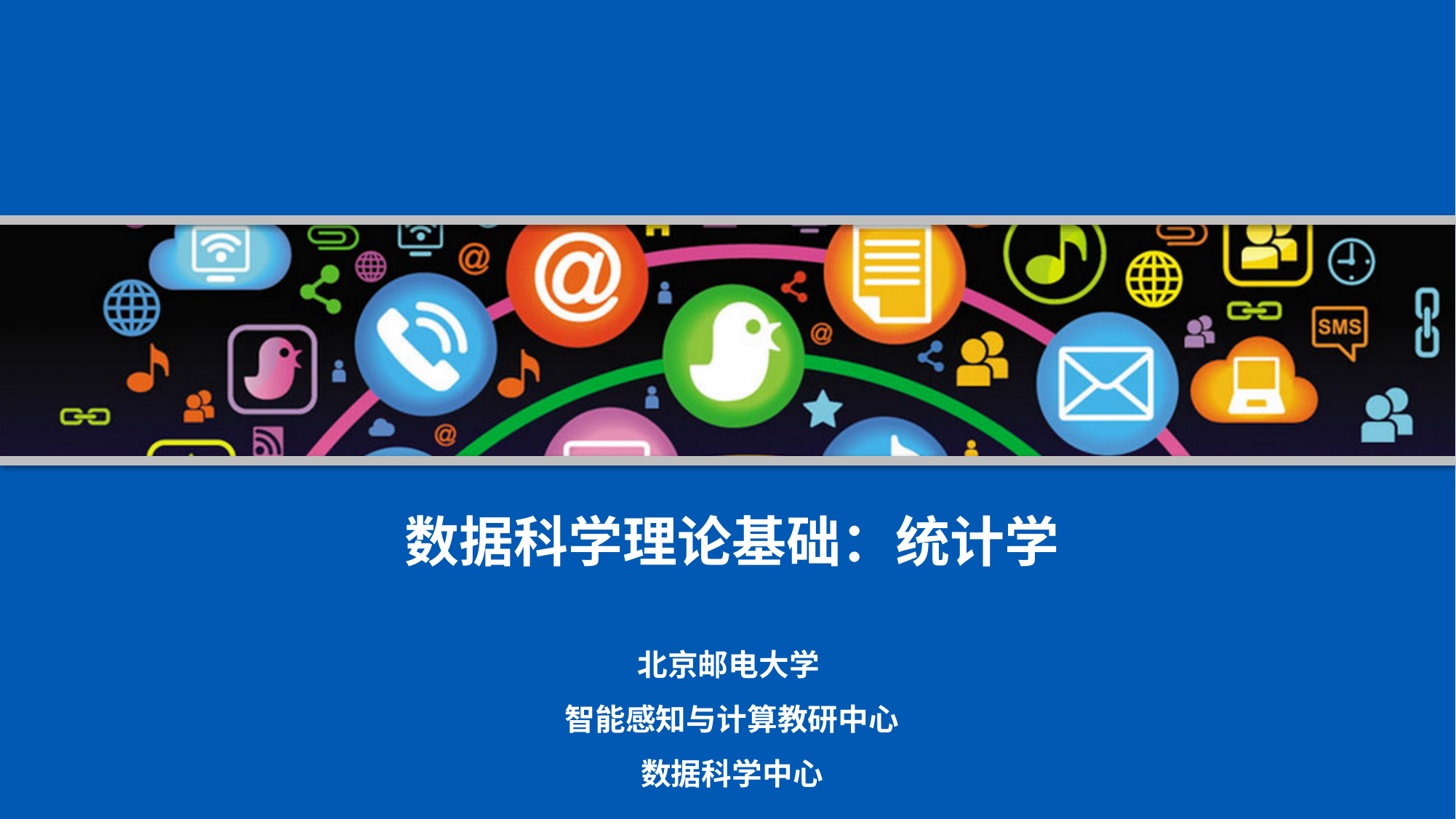

数据科学理论基础：统计学

北京邮电大学
智能感知与计算教研中心
数据科学中心